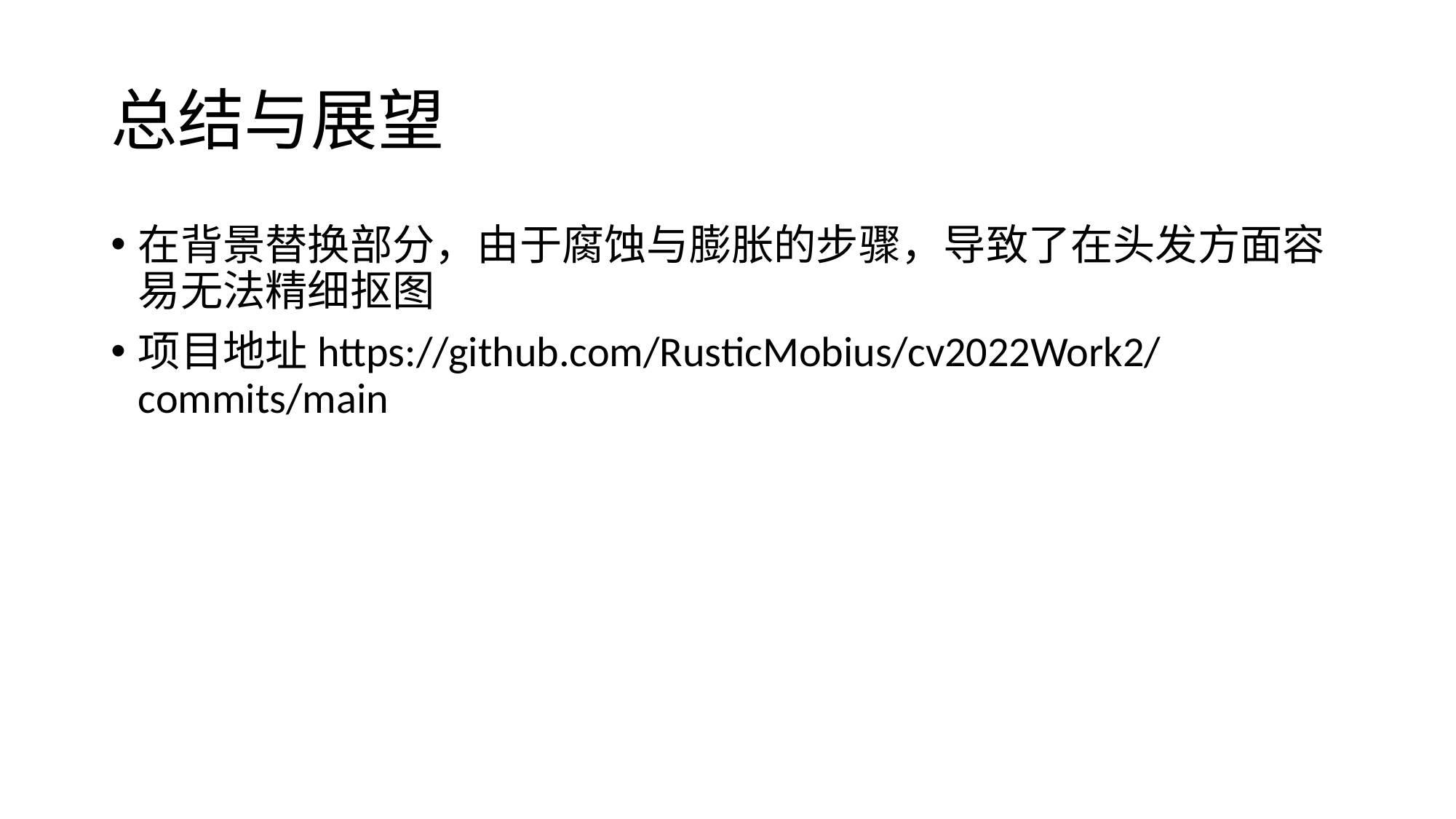

# 总结与展望
在背景替换部分，由于腐蚀与膨胀的步骤，导致了在头发方面容易无法精细抠图
项目地址https://github.com/RusticMobius/cv2022Work2/commits/main